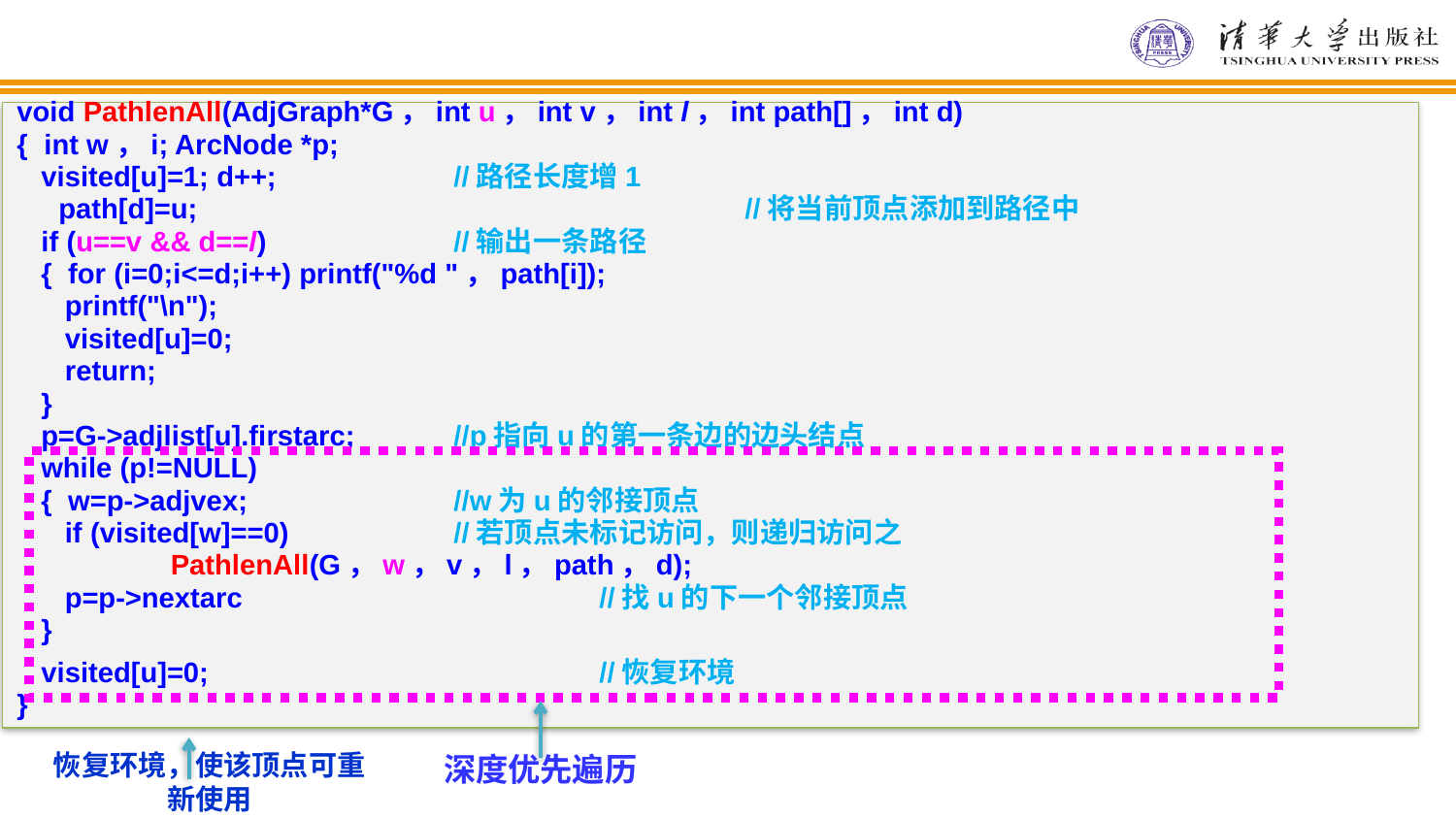

void PathlenAll(AdjGraph*G，int u，int v，int l，int path[]，int d)
{  int w，i; ArcNode *p;
   visited[u]=1; d++; 	       	//路径长度增1
　 path[d]=u;		       		//将当前顶点添加到路径中
   if (u==v && d==l)	        	//输出一条路径
   {  for (i=0;i<=d;i++) printf("%d "，path[i]);
      printf("\n");
      visited[u]=0;
      return;
   }
   p=G->adjlist[u].firstarc;    	//p指向u的第一条边的边头结点
   while (p!=NULL)
   {  w=p->adjvex;	       　	//w为u的邻接顶点
      if (visited[w]==0)  		//若顶点未标记访问，则递归访问之
	 PathlenAll(G，w，v，l，path，d);
      p=p->nextarc	      		//找u的下一个邻接顶点
   }
   visited[u]=0;  	 		//恢复环境
}

深度优先遍历
恢复环境，使该顶点可重新使用